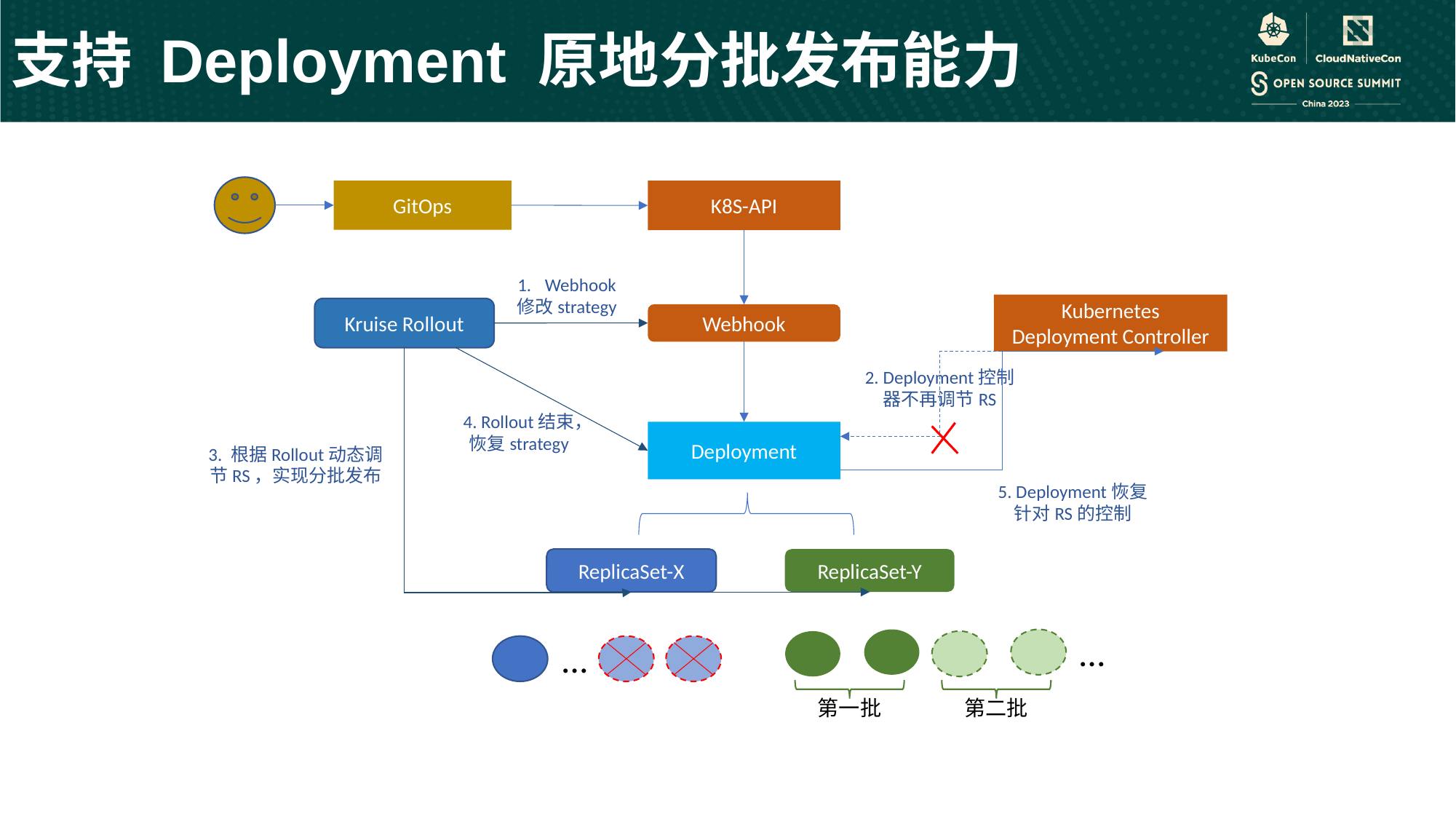

支持 Deployment 原地分批发布能力

GitOps
K8S-API
Webhook
修改strategy
Kubernetes
Deployment Controller
Kruise Rollout
Webhook
2. Deployment控制器不再调节RS
4. Rollout结束，
恢复strategy

Deployment
3. 根据Rollout动态调节RS，实现分批发布
5. Deployment恢复针对RS的控制
ReplicaSet-X
ReplicaSet-Y
…

…

第一批
第二批